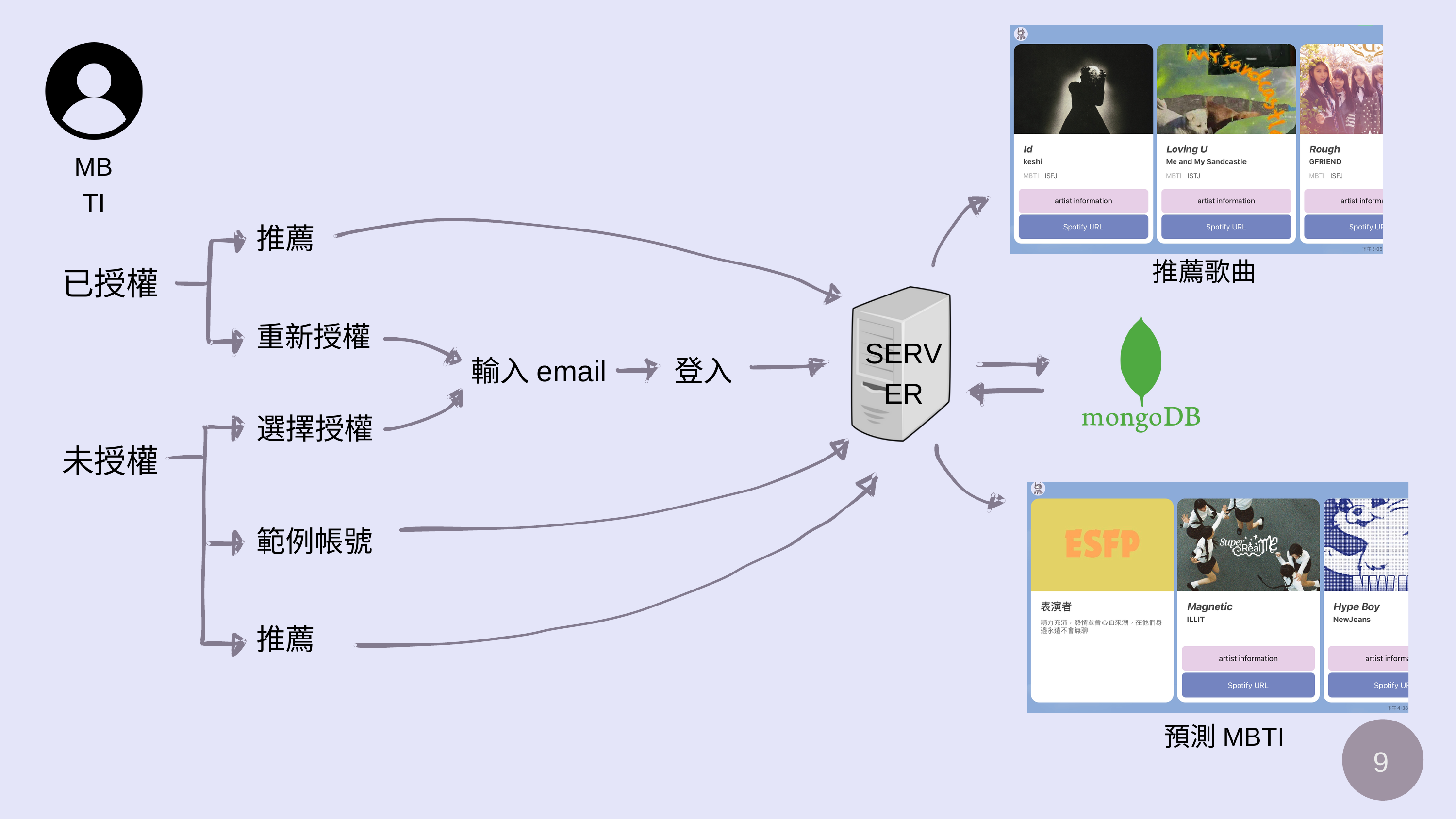

MBTI

推薦

推薦歌曲
已授權

重新授權

SERVER

輸入email
登入

選擇授權

未授權

範例帳號

推薦

預測MBTI

9